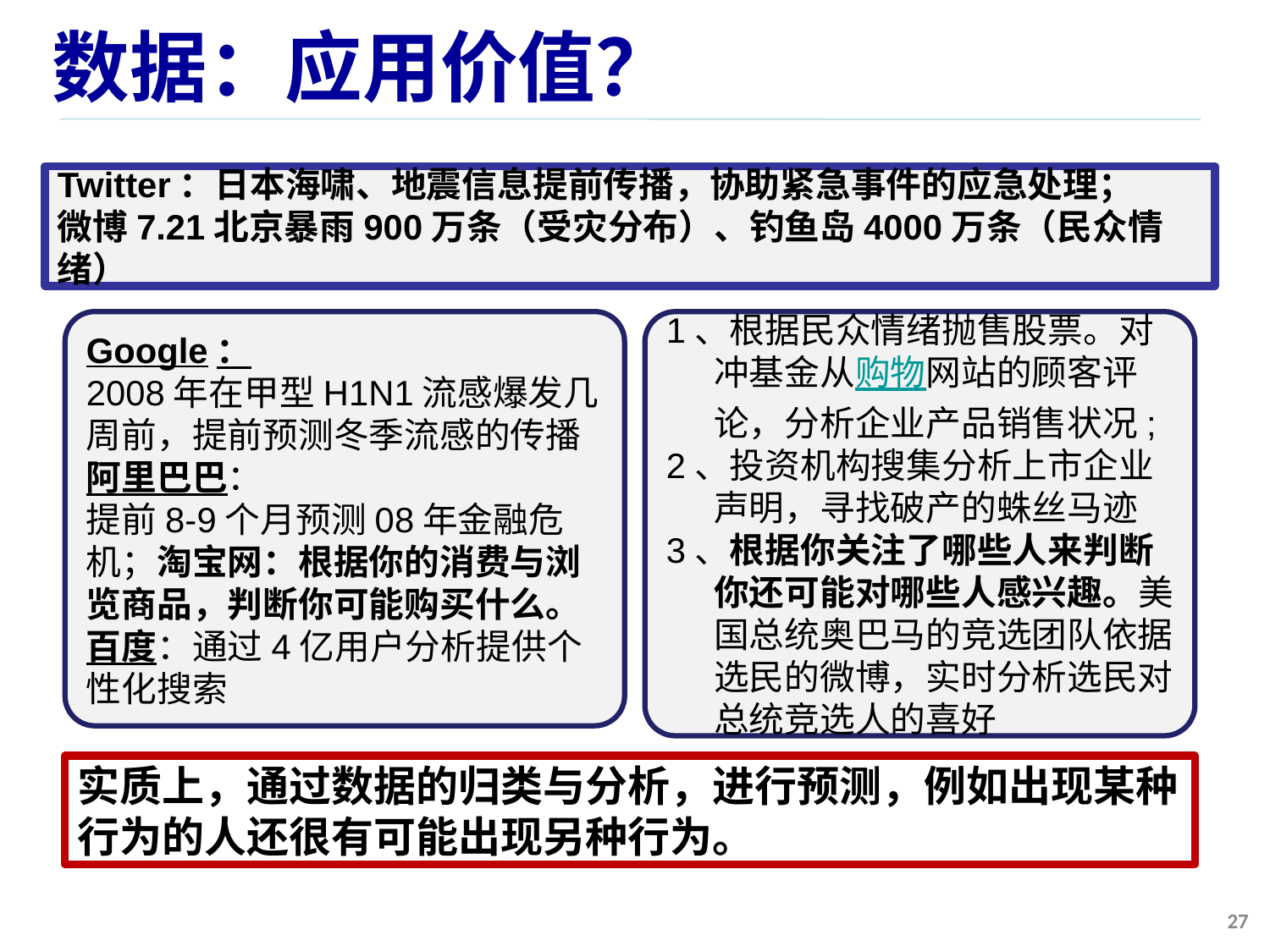

# 数据：应用价值？
Twitter：日本海啸、地震信息提前传播，协助紧急事件的应急处理；
微博7.21北京暴雨900万条（受灾分布）、钓鱼岛4000万条（民众情绪）
Google：
2008年在甲型H1N1流感爆发几周前，提前预测冬季流感的传播
阿里巴巴：
提前8-9个月预测08年金融危机；淘宝网：根据你的消费与浏览商品，判断你可能购买什么。
百度：通过4亿用户分析提供个性化搜索
1、根据民众情绪抛售股票。对冲基金从购物网站的顾客评论，分析企业产品销售状况;
2、投资机构搜集分析上市企业声明，寻找破产的蛛丝马迹
3、根据你关注了哪些人来判断你还可能对哪些人感兴趣。美国总统奥巴马的竞选团队依据选民的微博，实时分析选民对总统竞选人的喜好
实质上，通过数据的归类与分析，进行预测，例如出现某种行为的人还很有可能出现另种行为。
27